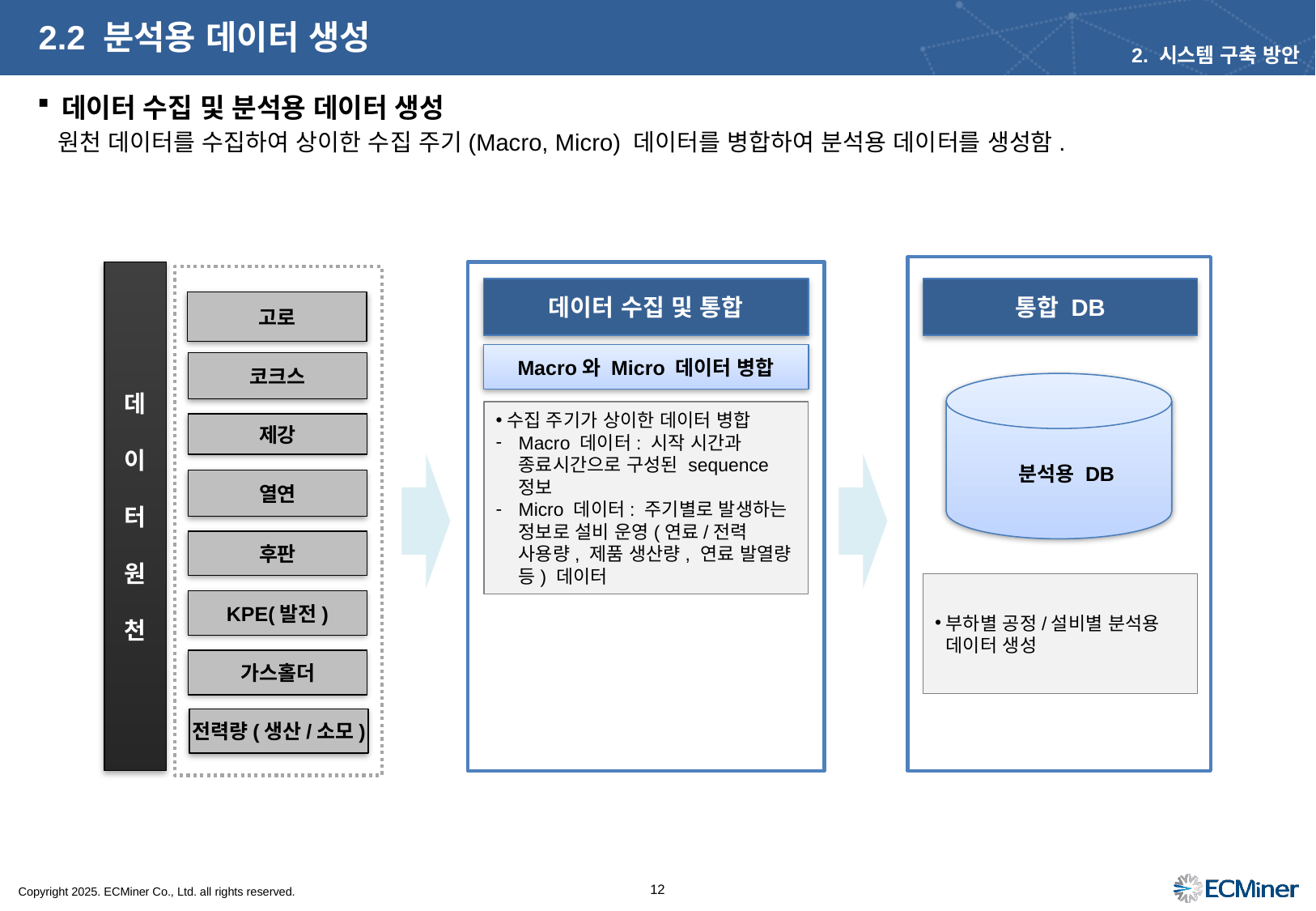

# 2.2 분석용 데이터 생성
2. 시스템 구축 방안
데이터 수집 및 분석용 데이터 생성
원천 데이터를 수집하여 상이한 수집 주기(Macro, Micro) 데이터를 병합하여 분석용 데이터를 생성함.

데

이

터

원

천

데이터 수집 및 통합
통합 DB
고로
Macro와 Micro 데이터 병합
코크스

수집 주기가 상이한 데이터 병합
Macro 데이터: 시작 시간과 종료시간으로 구성된 sequence 정보
Micro 데이터: 주기별로 발생하는 정보로 설비 운영(연료/전력 사용량, 제품 생산량, 연료 발열량 등) 데이터
제강

분석용 DB
열연
후판
부하별 공정/설비별 분석용 데이터 생성
KPE(발전)
가스홀더
전력량(생산/소모)